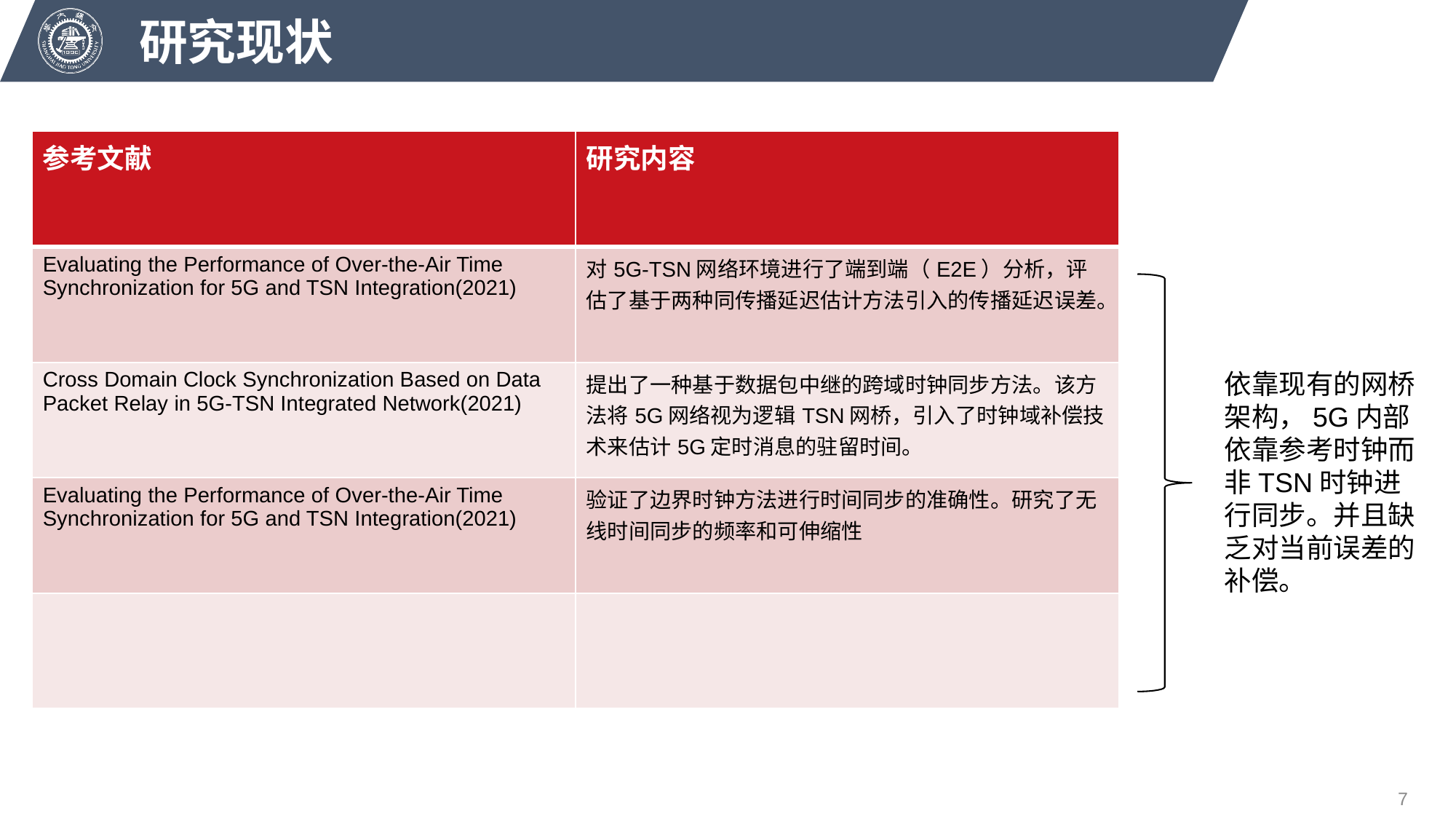

研究现状
| 参考文献 | 研究内容 |
| --- | --- |
| Evaluating the Performance of Over-the-Air Time Synchronization for 5G and TSN Integration(2021) | 对5G-TSN网络环境进行了端到端（E2E）分析，评估了基于两种同传播延迟估计方法引入的传播延迟误差。 |
| Cross Domain Clock Synchronization Based on Data Packet Relay in 5G-TSN Integrated Network(2021) | 提出了一种基于数据包中继的跨域时钟同步方法。该方法将5G网络视为逻辑TSN网桥，引入了时钟域补偿技术来估计5G定时消息的驻留时间。 |
| Evaluating the Performance of Over-the-Air Time Synchronization for 5G and TSN Integration(2021) | 验证了边界时钟方法进行时间同步的准确性。研究了无线时间同步的频率和可伸缩性 |
|  |  |

依靠现有的网桥架构，5G内部依靠参考时钟而非TSN时钟进行同步。并且缺乏对当前误差的补偿。
7